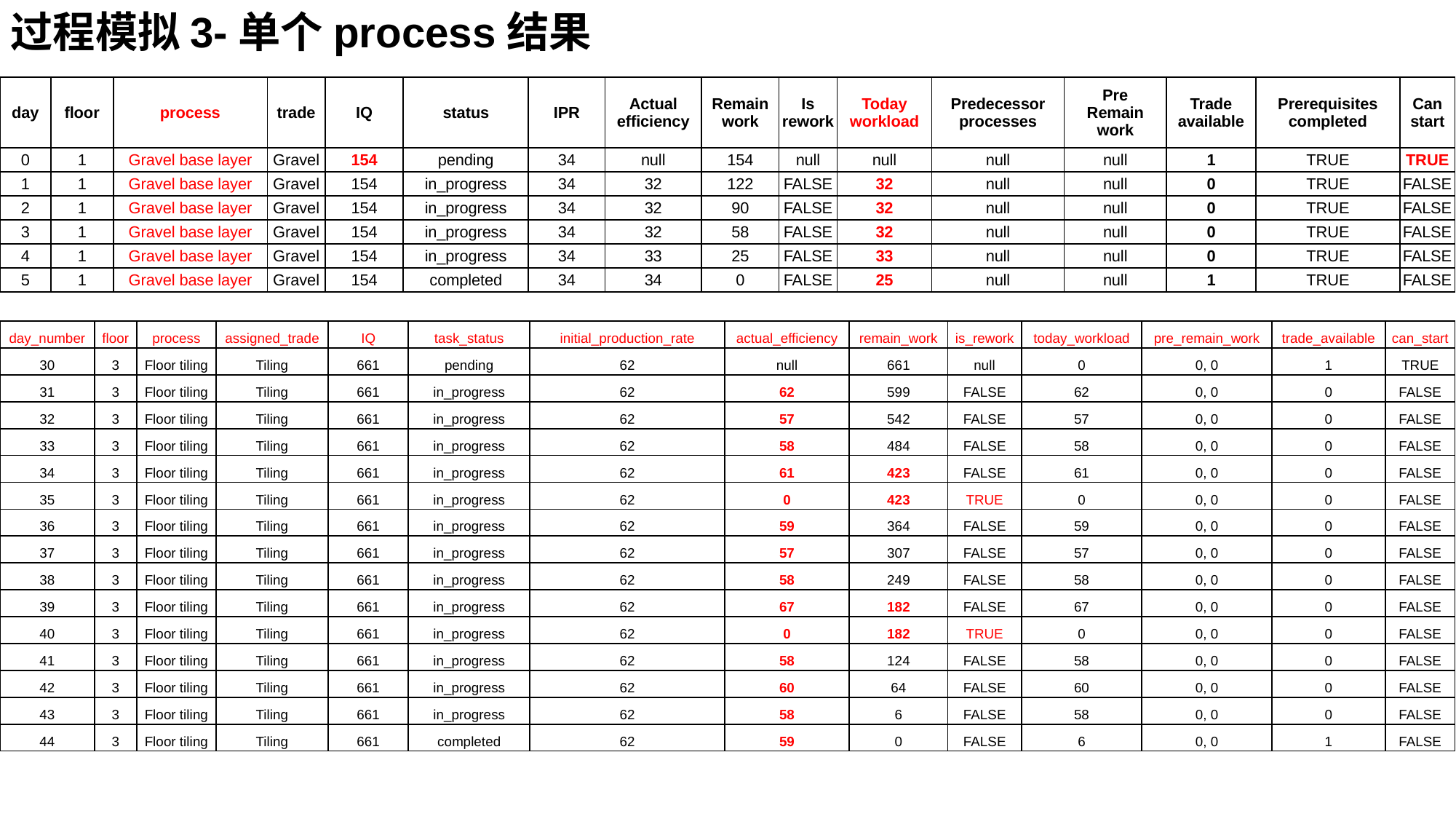

过程模拟3-单个process结果
| day | floor | process | trade | IQ | status | IPR | Actual efficiency | Remain work | Is rework | Today workload | Predecessor processes | Pre Remain work | Trade available | Prerequisites completed | Can start |
| --- | --- | --- | --- | --- | --- | --- | --- | --- | --- | --- | --- | --- | --- | --- | --- |
| 0 | 1 | Gravel base layer | Gravel | 154 | pending | 34 | null | 154 | null | null | null | null | 1 | TRUE | TRUE |
| 1 | 1 | Gravel base layer | Gravel | 154 | in\_progress | 34 | 32 | 122 | FALSE | 32 | null | null | 0 | TRUE | FALSE |
| 2 | 1 | Gravel base layer | Gravel | 154 | in\_progress | 34 | 32 | 90 | FALSE | 32 | null | null | 0 | TRUE | FALSE |
| 3 | 1 | Gravel base layer | Gravel | 154 | in\_progress | 34 | 32 | 58 | FALSE | 32 | null | null | 0 | TRUE | FALSE |
| 4 | 1 | Gravel base layer | Gravel | 154 | in\_progress | 34 | 33 | 25 | FALSE | 33 | null | null | 0 | TRUE | FALSE |
| 5 | 1 | Gravel base layer | Gravel | 154 | completed | 34 | 34 | 0 | FALSE | 25 | null | null | 1 | TRUE | FALSE |
| day\_number | floor | process | assigned\_trade | IQ | task\_status | initial\_production\_rate | actual\_efficiency | remain\_work | is\_rework | today\_workload | pre\_remain\_work | trade\_available | can\_start |
| --- | --- | --- | --- | --- | --- | --- | --- | --- | --- | --- | --- | --- | --- |
| 30 | 3 | Floor tiling | Tiling | 661 | pending | 62 | null | 661 | null | 0 | 0, 0 | 1 | TRUE |
| 31 | 3 | Floor tiling | Tiling | 661 | in\_progress | 62 | 62 | 599 | FALSE | 62 | 0, 0 | 0 | FALSE |
| 32 | 3 | Floor tiling | Tiling | 661 | in\_progress | 62 | 57 | 542 | FALSE | 57 | 0, 0 | 0 | FALSE |
| 33 | 3 | Floor tiling | Tiling | 661 | in\_progress | 62 | 58 | 484 | FALSE | 58 | 0, 0 | 0 | FALSE |
| 34 | 3 | Floor tiling | Tiling | 661 | in\_progress | 62 | 61 | 423 | FALSE | 61 | 0, 0 | 0 | FALSE |
| 35 | 3 | Floor tiling | Tiling | 661 | in\_progress | 62 | 0 | 423 | TRUE | 0 | 0, 0 | 0 | FALSE |
| 36 | 3 | Floor tiling | Tiling | 661 | in\_progress | 62 | 59 | 364 | FALSE | 59 | 0, 0 | 0 | FALSE |
| 37 | 3 | Floor tiling | Tiling | 661 | in\_progress | 62 | 57 | 307 | FALSE | 57 | 0, 0 | 0 | FALSE |
| 38 | 3 | Floor tiling | Tiling | 661 | in\_progress | 62 | 58 | 249 | FALSE | 58 | 0, 0 | 0 | FALSE |
| 39 | 3 | Floor tiling | Tiling | 661 | in\_progress | 62 | 67 | 182 | FALSE | 67 | 0, 0 | 0 | FALSE |
| 40 | 3 | Floor tiling | Tiling | 661 | in\_progress | 62 | 0 | 182 | TRUE | 0 | 0, 0 | 0 | FALSE |
| 41 | 3 | Floor tiling | Tiling | 661 | in\_progress | 62 | 58 | 124 | FALSE | 58 | 0, 0 | 0 | FALSE |
| 42 | 3 | Floor tiling | Tiling | 661 | in\_progress | 62 | 60 | 64 | FALSE | 60 | 0, 0 | 0 | FALSE |
| 43 | 3 | Floor tiling | Tiling | 661 | in\_progress | 62 | 58 | 6 | FALSE | 58 | 0, 0 | 0 | FALSE |
| 44 | 3 | Floor tiling | Tiling | 661 | completed | 62 | 59 | 0 | FALSE | 6 | 0, 0 | 1 | FALSE |
…